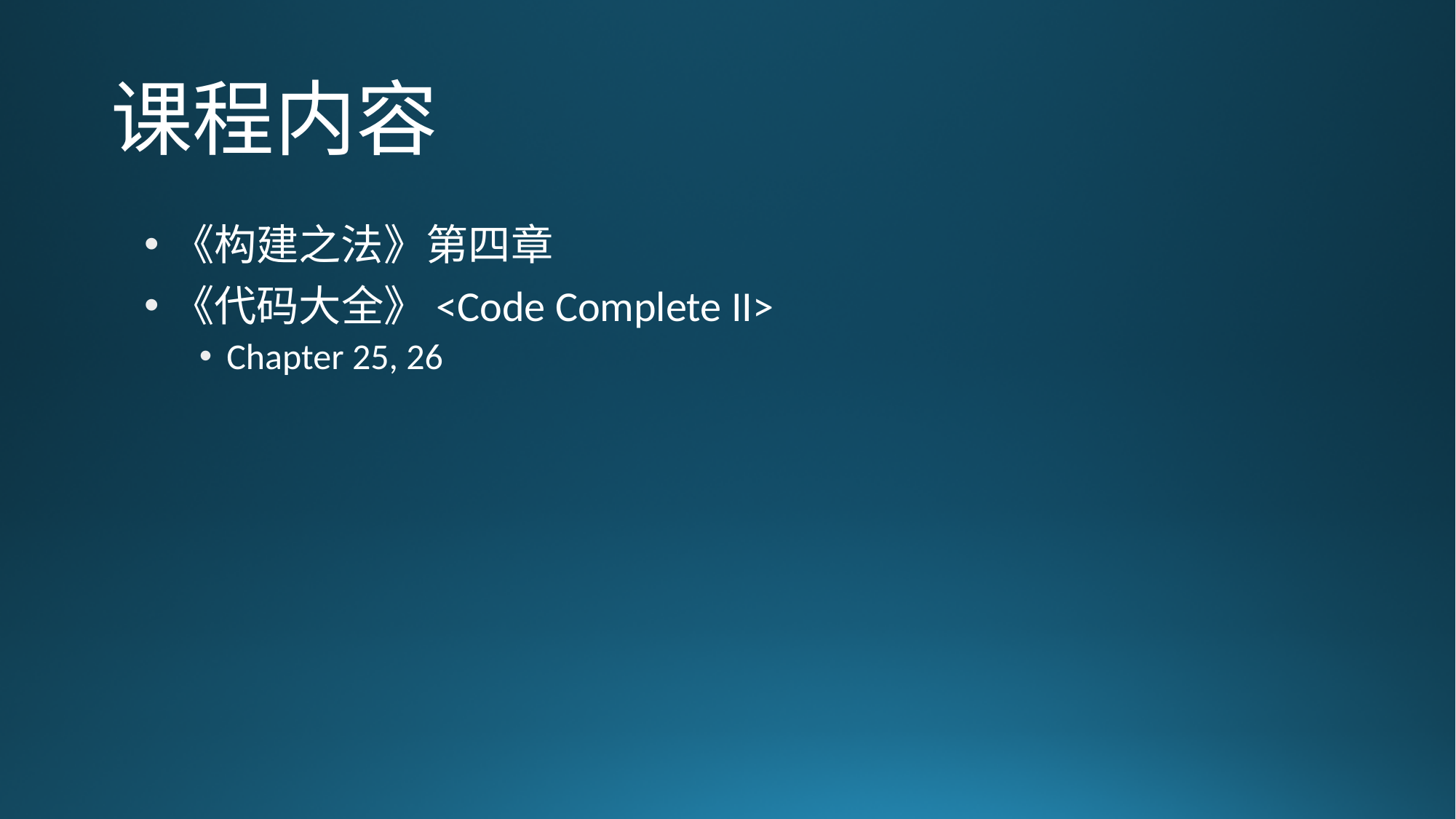

# 课程内容
《构建之法》第四章
《代码大全》<Code Complete II>
Chapter 25, 26